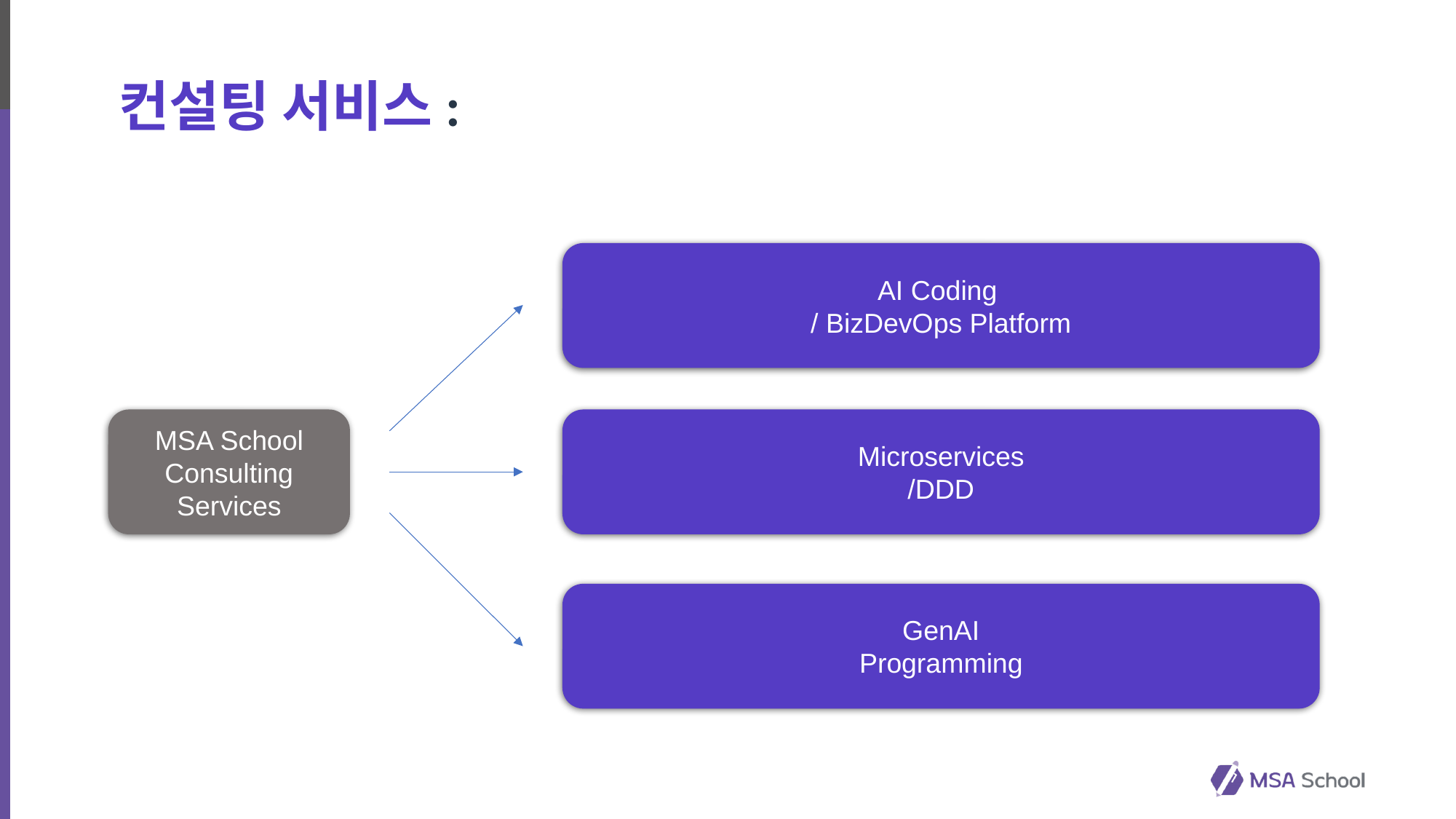

# 컨설팅 서비스:
AI Coding
/ BizDevOps Platform
MSA School
Consulting
Services
Microservices
/DDD
GenAI
Programming